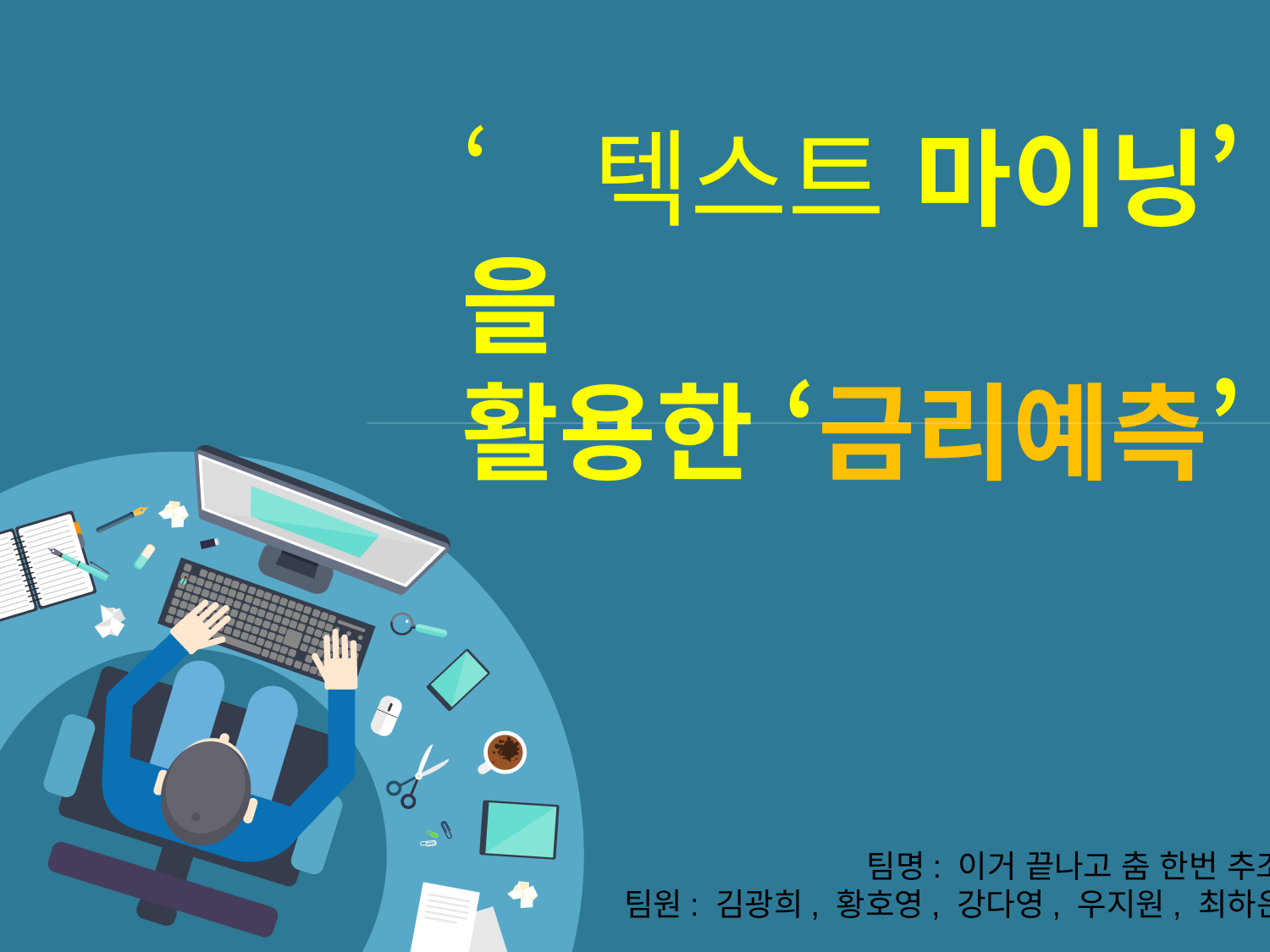

‘텍스트 마이닝’을
활용한 ‘금리예측’
팀명: 이거 끝나고 춤 한번 추조
팀원: 김광희, 황호영, 강다영, 우지원, 최하은